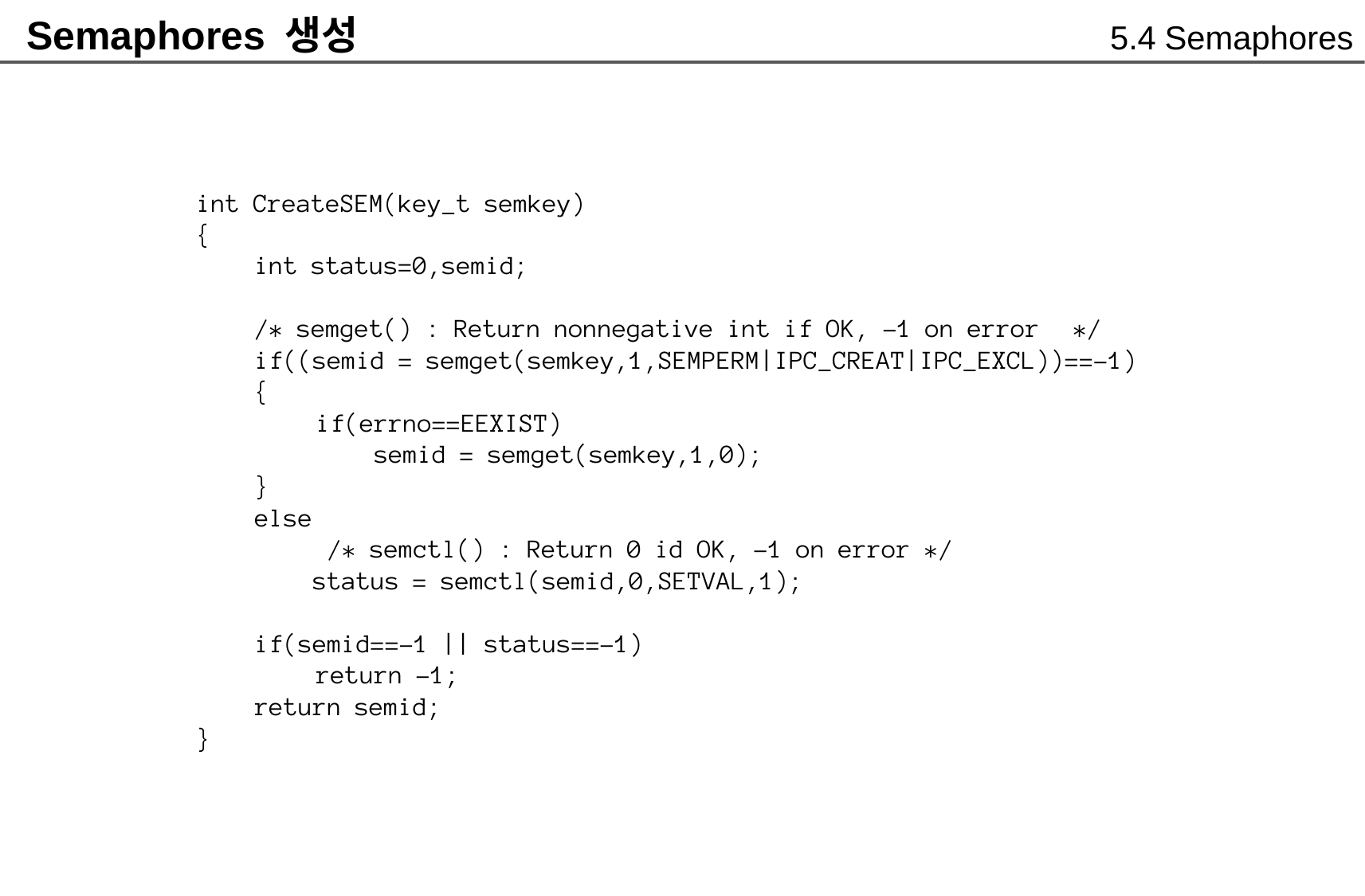

Semaphores 생성
5.4 Semaphores

int  CreateSEM(key_t  semkey)
{
	int  status=0,semid;

	/*  semget()  :  Return  nonnegative  int  if  OK,  -1  on  error     */
	if((semid  =  semget(semkey,1,SEMPERM|IPC_CREAT|IPC_EXCL))==-1)
	{
			if(errno==EEXIST)
					semid  =  semget(semkey,1,0);
	}
	else
				/*  semctl()  :  Return  0  id  OK,  -1  on  error  */
		status  =  semctl(semid,0,SETVAL,1);

	if(semid==-1  ||  status==-1)
			return  -1;
	return  semid;
}